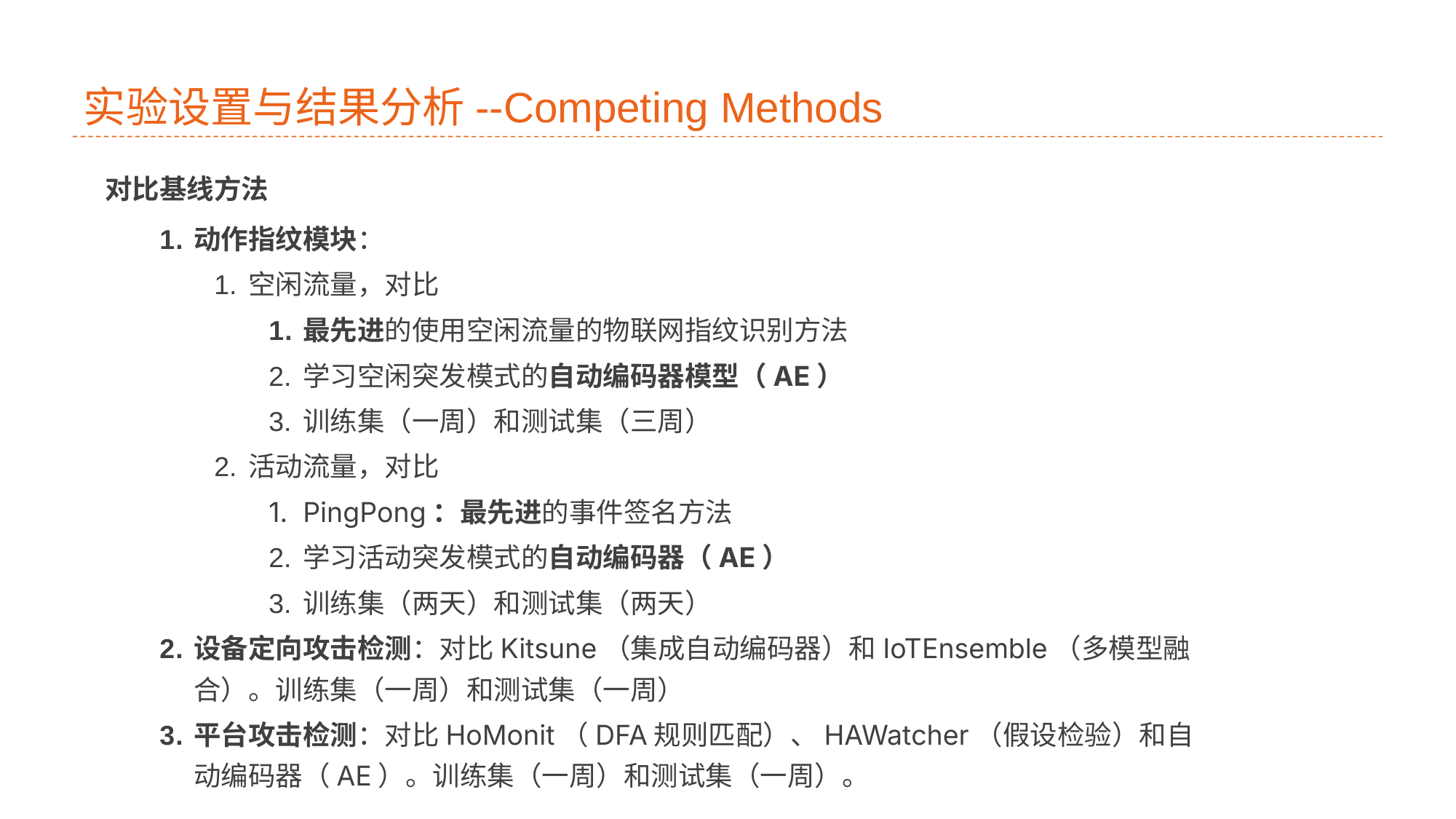

# 实验设置与结果分析--Competing Methods
对比基线方法
动作指纹模块：
空闲流量，对比
最先进的使用空闲流量的物联网指纹识别方法
学习空闲突发模式的自动编码器模型（AE）
训练集（一周）和测试集（三周）
活动流量，对比
PingPong：最先进的事件签名方法
学习活动突发模式的自动编码器（AE）
训练集（两天）和测试集（两天）
设备定向攻击检测：对比Kitsune（集成自动编码器）和IoTEnsemble（多模型融合）。训练集（一周）和测试集（一周）
平台攻击检测：对比HoMonit（DFA规则匹配）、HAWatcher（假设检验）和自动编码器（AE）。训练集（一周）和测试集（一周）。